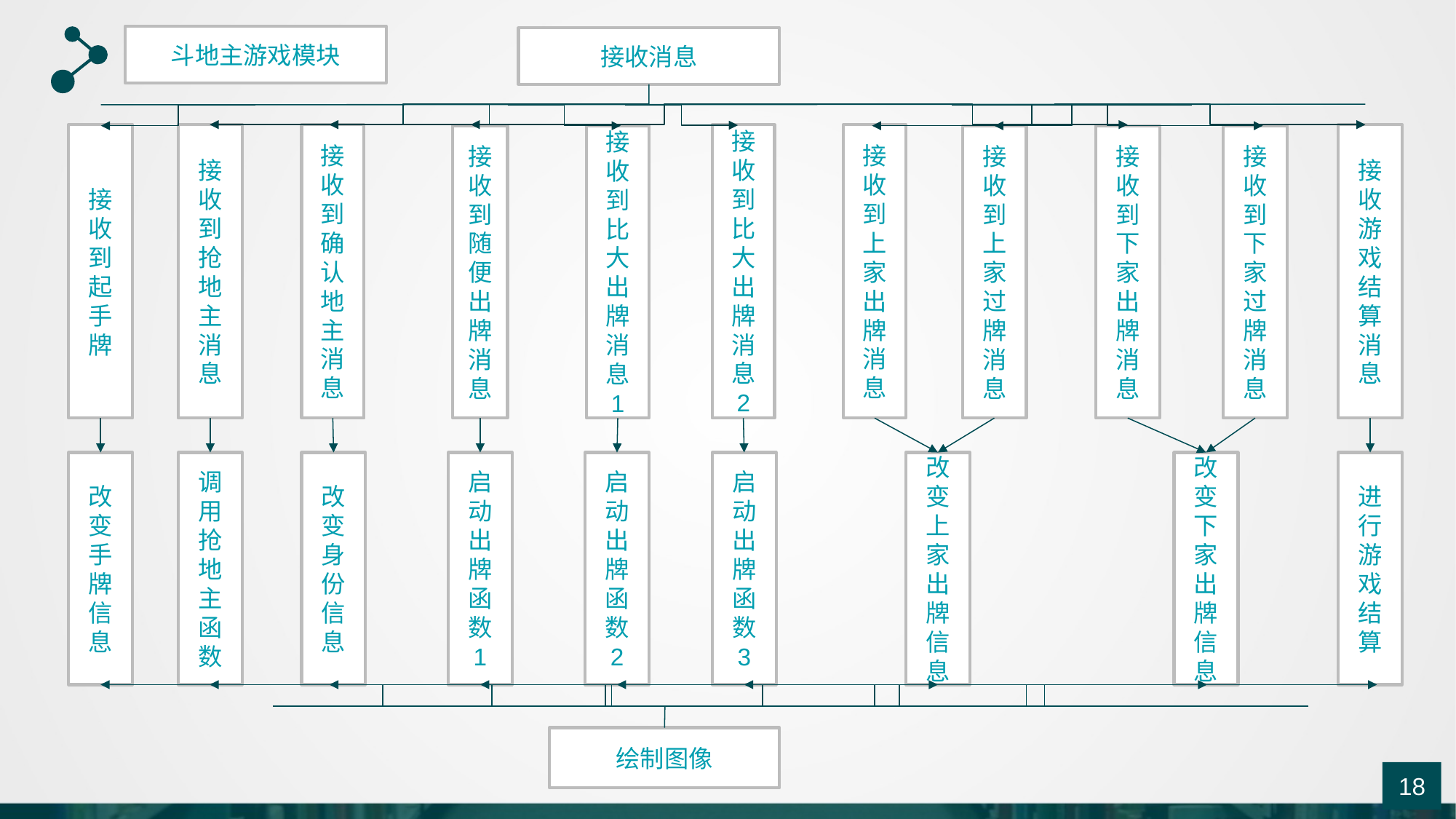

斗地主游戏模块
接收消息
接收到比大出牌消息
2
接收到起手牌
接收到抢地主消息
接收到确认地主
消息
接收到上家出牌消息
接收游戏结算消息
接收到随便出牌消息
接收到比大出牌消息
1
接收到
上家过牌消息
接收到下家出牌消息
接收到下家过牌消息
改变手牌信息
调用抢地主函数
改变身份信息
启动出牌函数
1
启动出牌函数
2
启动出牌函数
3
改变上家出牌信息
改变下家出牌信息
进行游戏结算
绘制图像